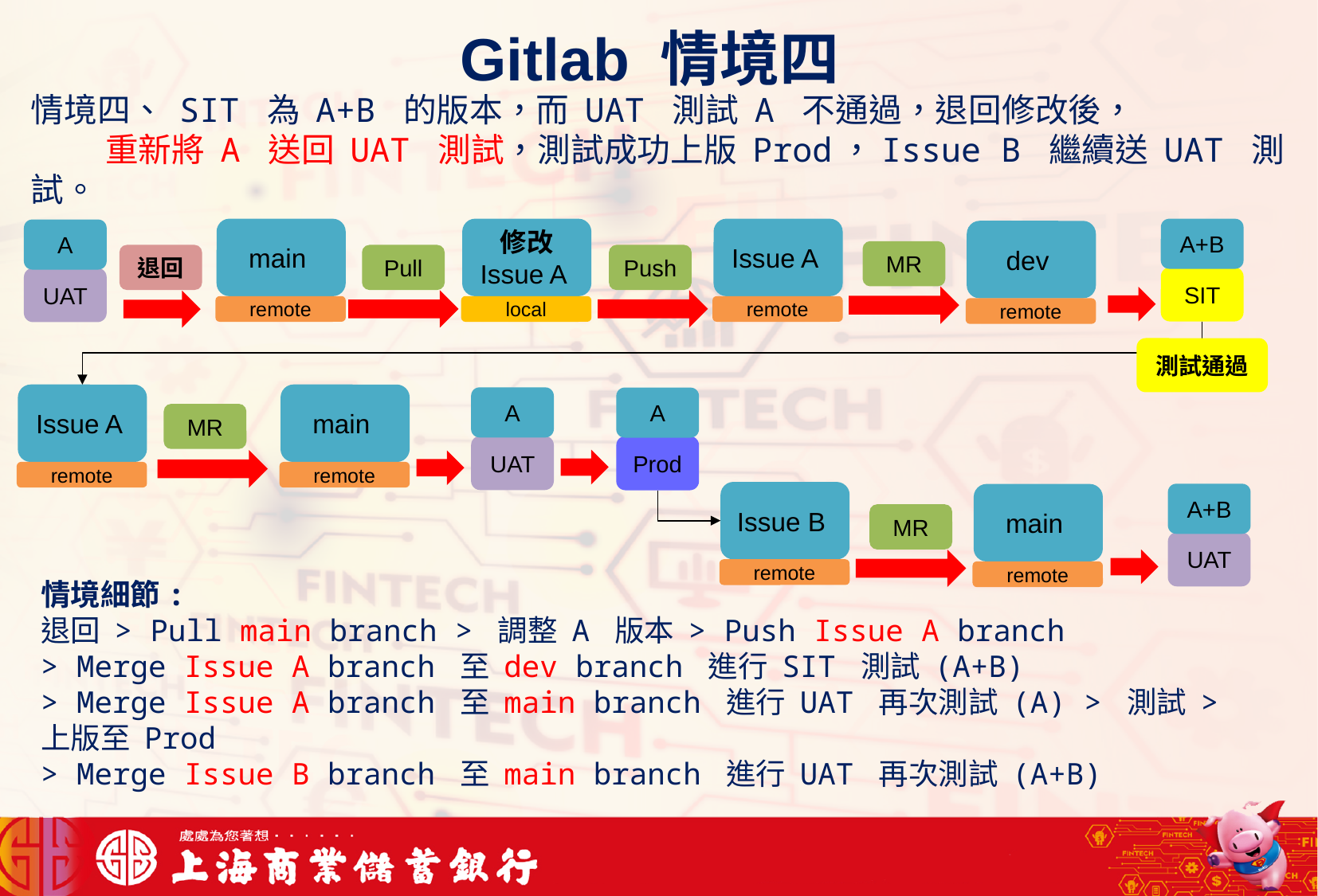

Gitlab 情境四
情境四、 SIT 為 A+B 的版本，而 UAT 測試 A 不通過，退回修改後，
         重新將 A 送回 UAT 測試，測試成功上版 Prod，Issue B 繼續送 UAT 測試。
main
修改
Issue A
Issue A
A+B
A
dev
MR
退回
Pull
Push
SIT
UAT

remote
local
remote
remote
測試通過
Issue A
main
A
A
MR
UAT
Prod

remote
remote
Issue B
A+B
main
MR
UAT

remote
remote
情境細節:
退回 > Pull main branch > 調整 A 版本 > Push Issue A branch
> Merge Issue A branch 至 dev branch 進行 SIT 測試 (A+B)
> Merge Issue A branch 至 main branch 進行 UAT 再次測試 (A) > 測試 > 上版至 Prod
> Merge Issue B branch 至 main branch 進行 UAT 再次測試 (A+B)